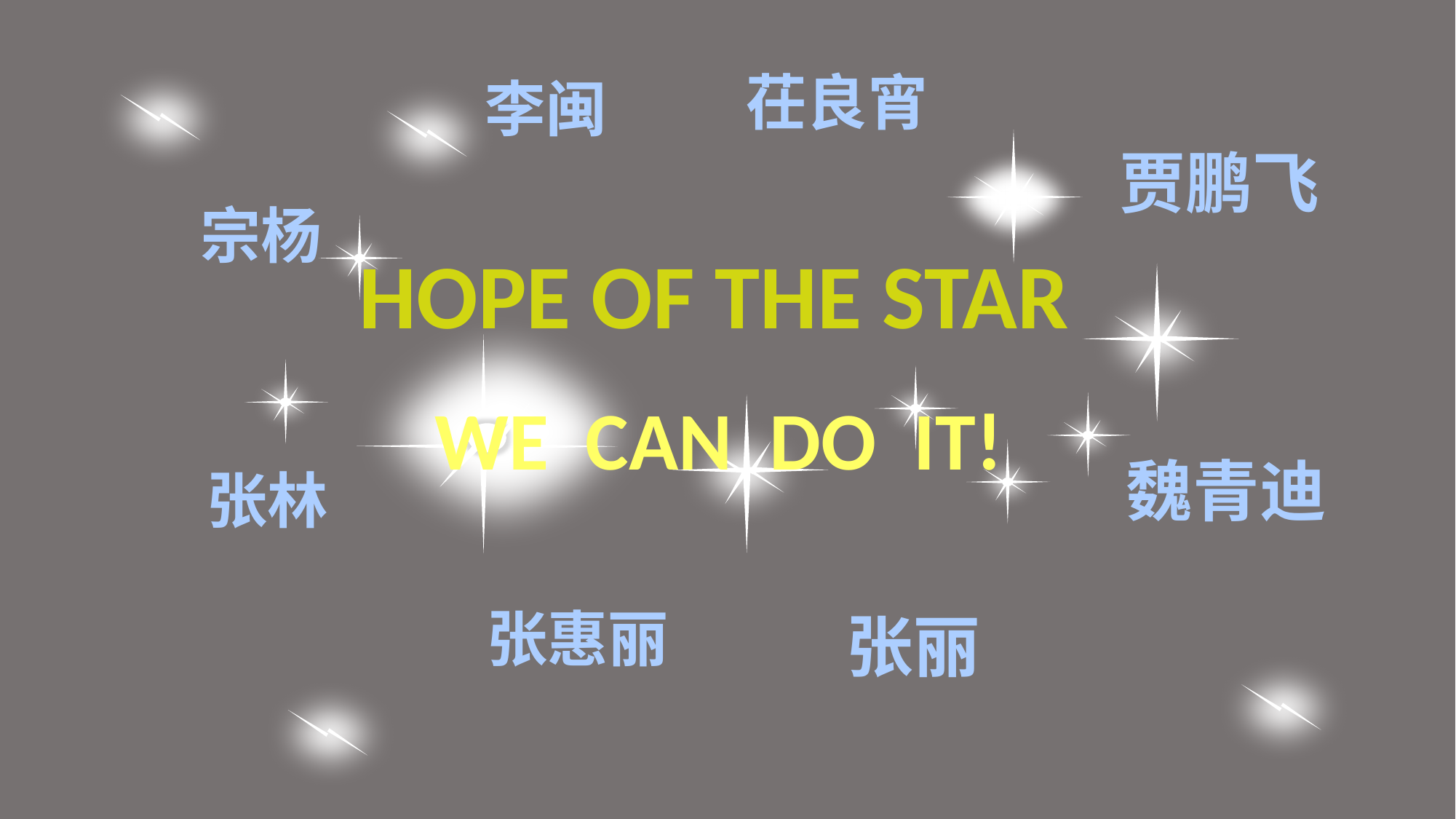

茌良宵
李闽

贾鹏飞
宗杨

HOPE OF THE STAR

WE  CAN  DO  IT!

魏青迪
张林

张惠丽
张丽